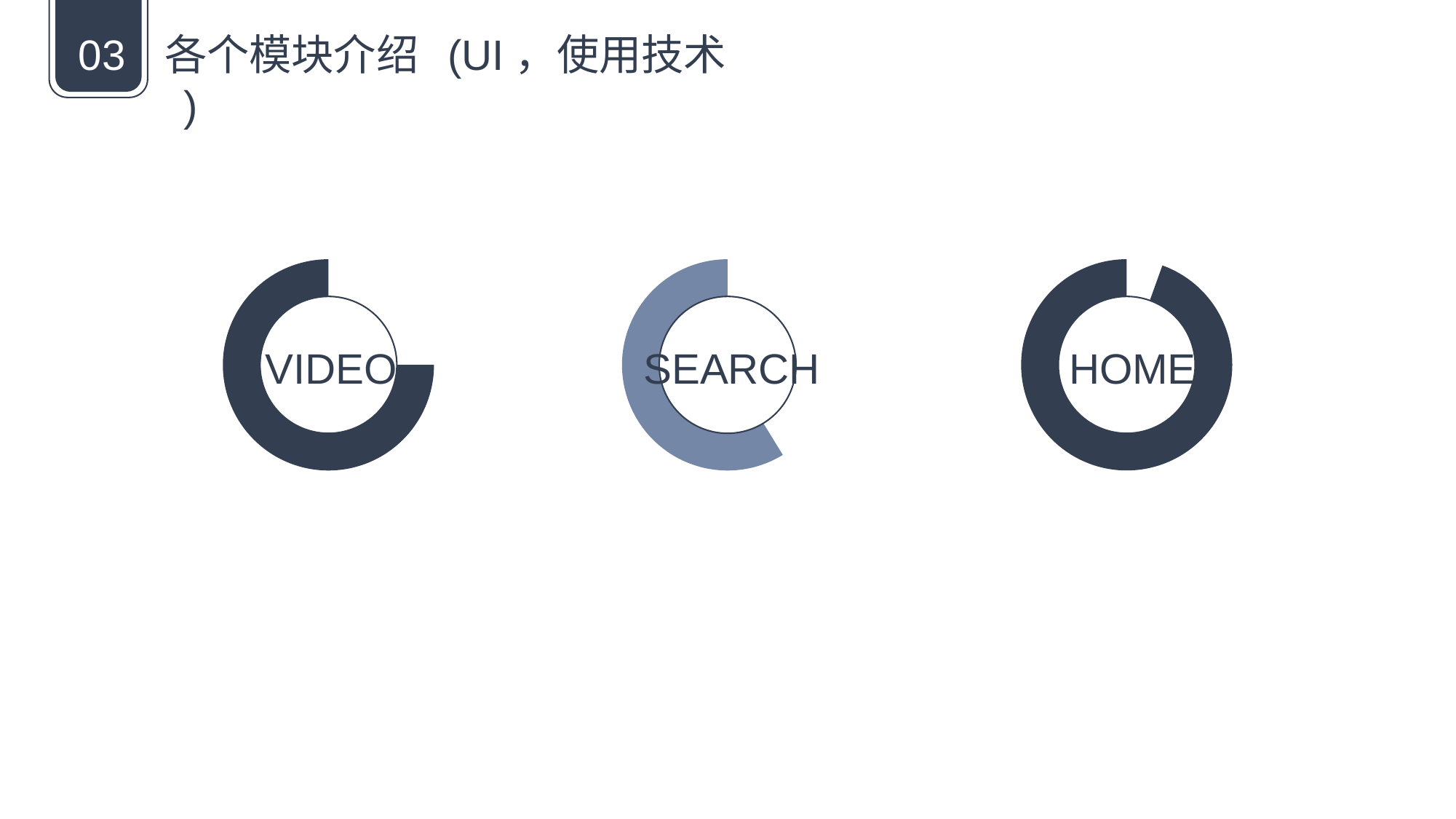

03
各个模块介绍  (UI，使用技术 )

VIDEO
SEARCH
HOME